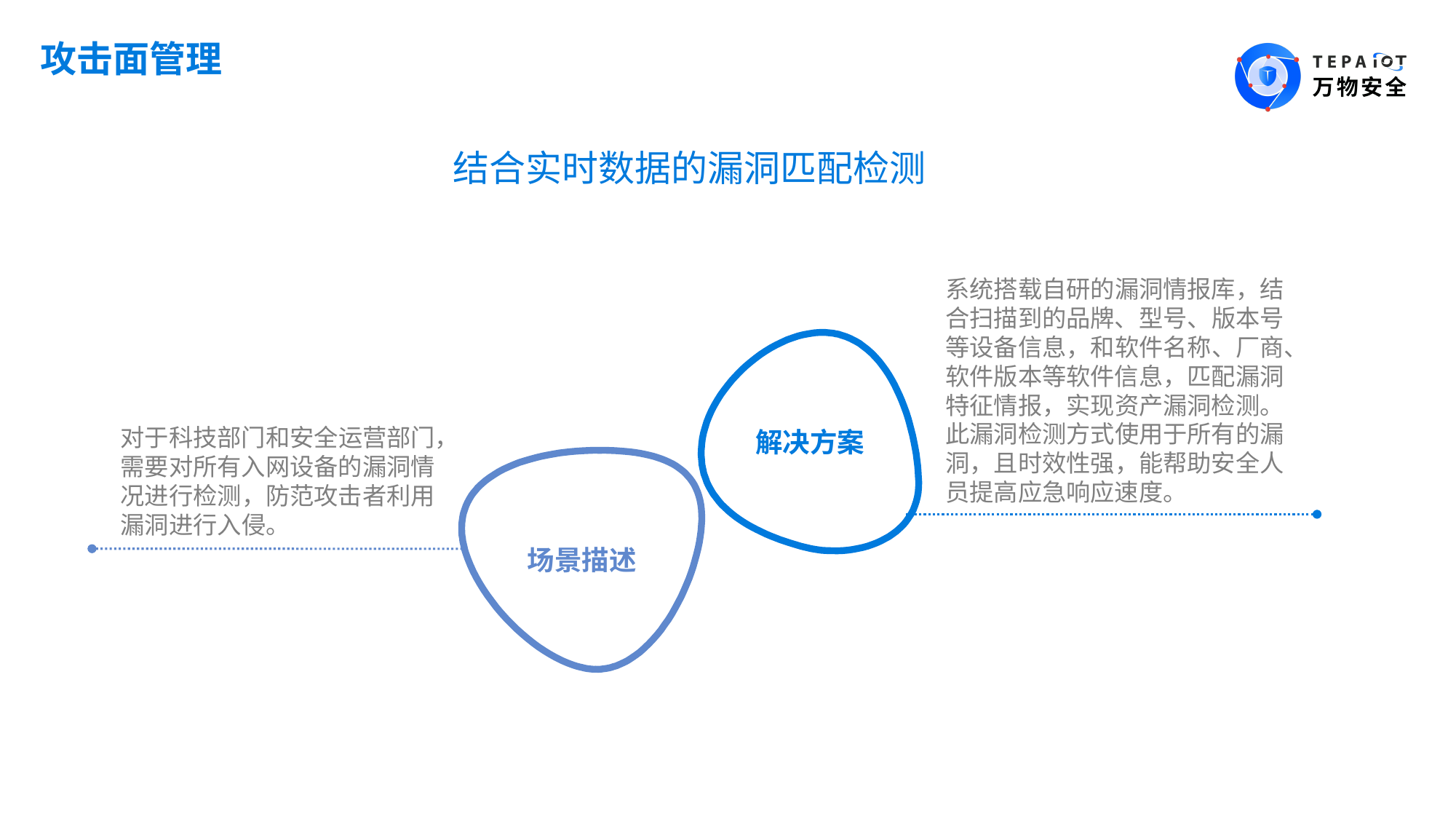

攻击面管理
 结合实时数据的漏洞匹配检测
系统搭载自研的漏洞情报库，结合扫描到的品牌、型号、版本号等设备信息，和软件名称、厂商、软件版本等软件信息，匹配漏洞特征情报，实现资产漏洞检测。此漏洞检测方式使用于所有的漏洞，且时效性强，能帮助安全人员提高应急响应速度。
解决方案
对于科技部门和安全运营部门，需要对所有入网设备的漏洞情况进行检测，防范攻击者利用漏洞进行入侵。
场景描述